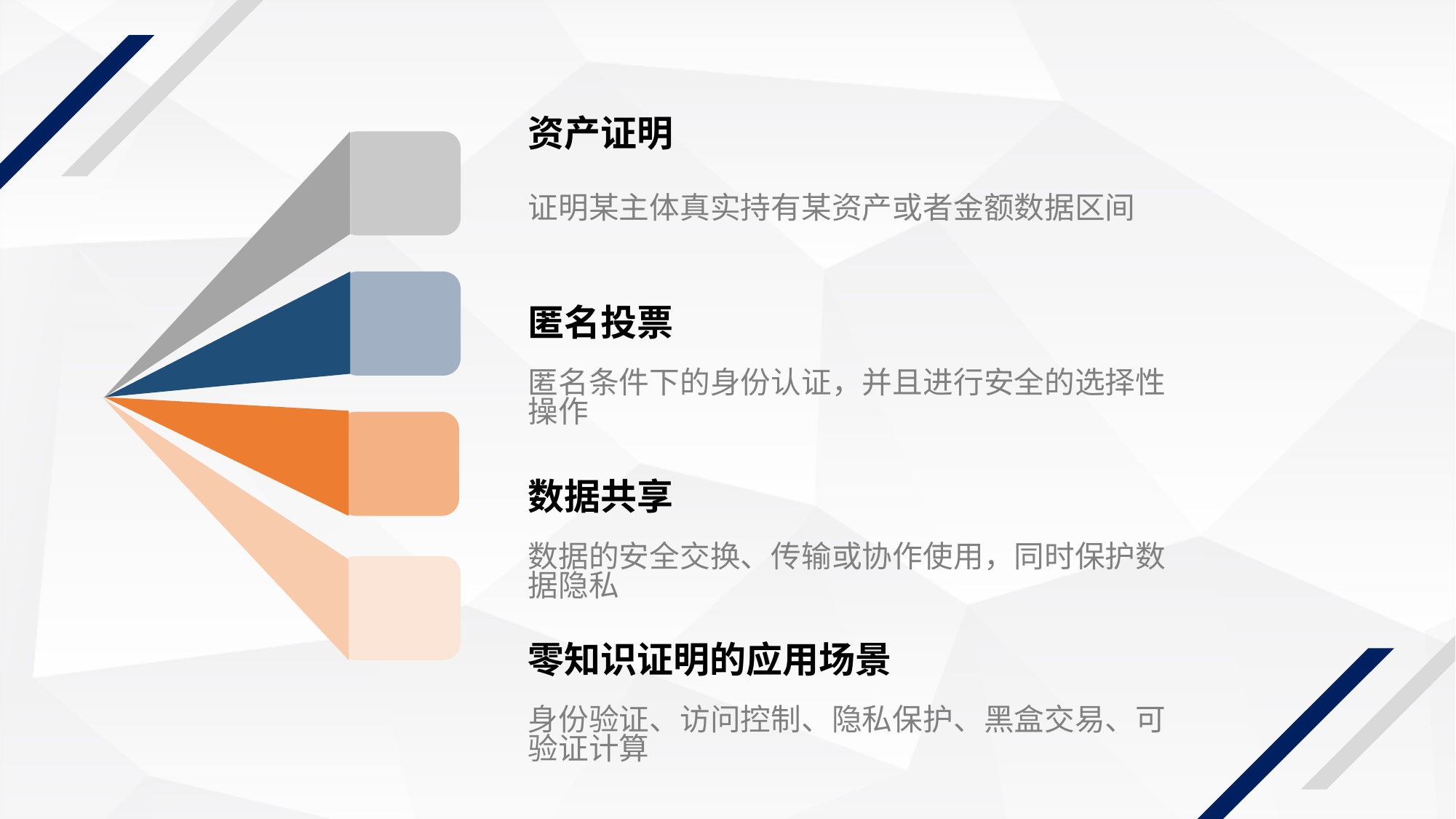

资产证明
证明某主体真实持有某资产或者金额数据区间

匿名投票
匿名条件下的身份认证，并且进行安全的选择性操作
数据共享
数据的安全交换、传输或协作使用，同时保护数据隐私
零知识证明的应用场景
身份验证、访问控制、隐私保护、黑盒交易、可验证计算